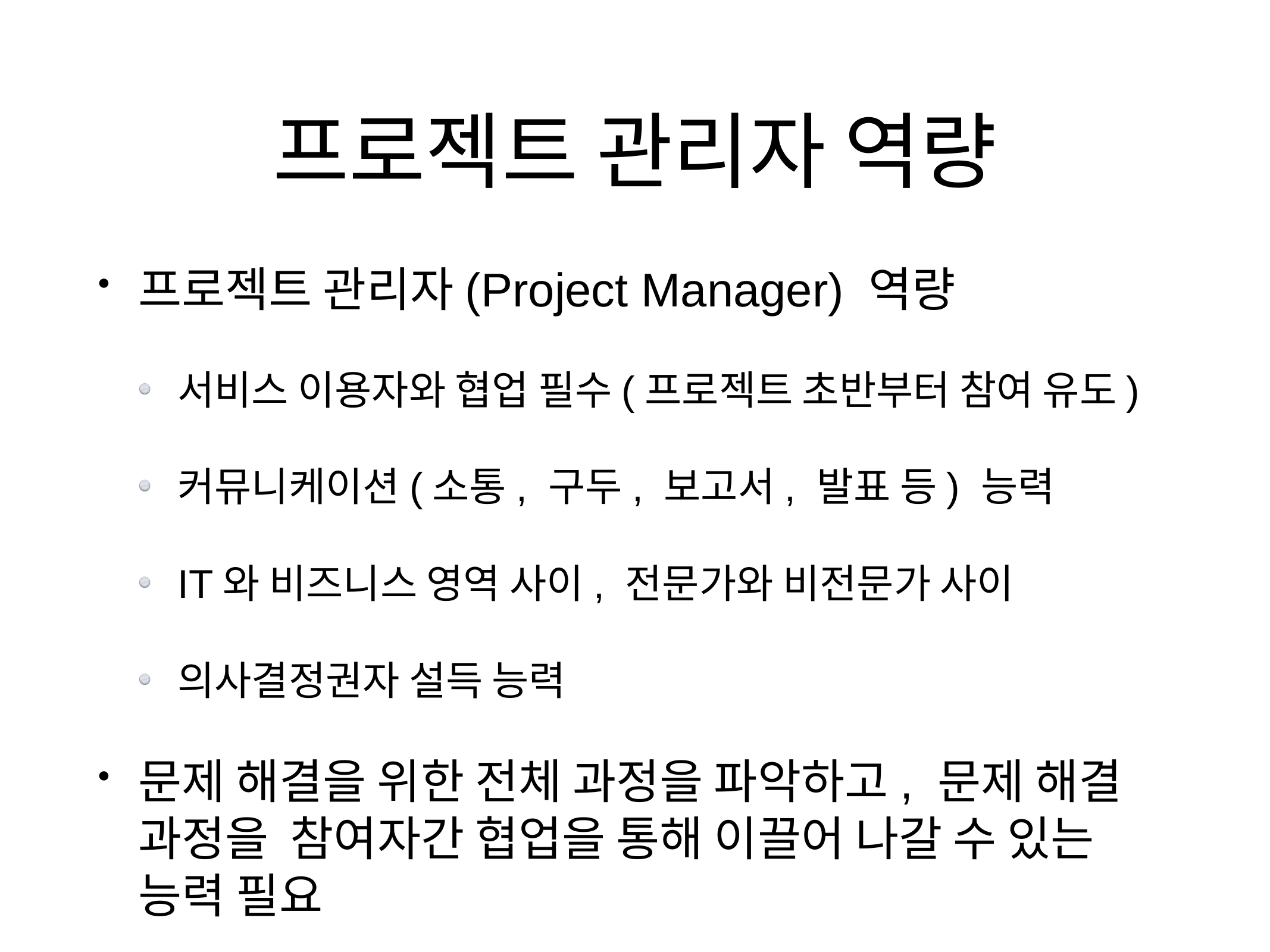

# 프로젝트 관리자 역량
프로젝트 관리자(Project Manager) 역량
서비스 이용자와 협업 필수(프로젝트 초반부터 참여 유도)
커뮤니케이션(소통, 구두, 보고서, 발표 등) 능력
IT와 비즈니스 영역 사이, 전문가와 비전문가 사이
의사결정권자 설득 능력
문제 해결을 위한 전체 과정을 파악하고, 문제 해결 과정을  참여자간 협업을 통해 이끌어 나갈 수 있는 능력 필요
82